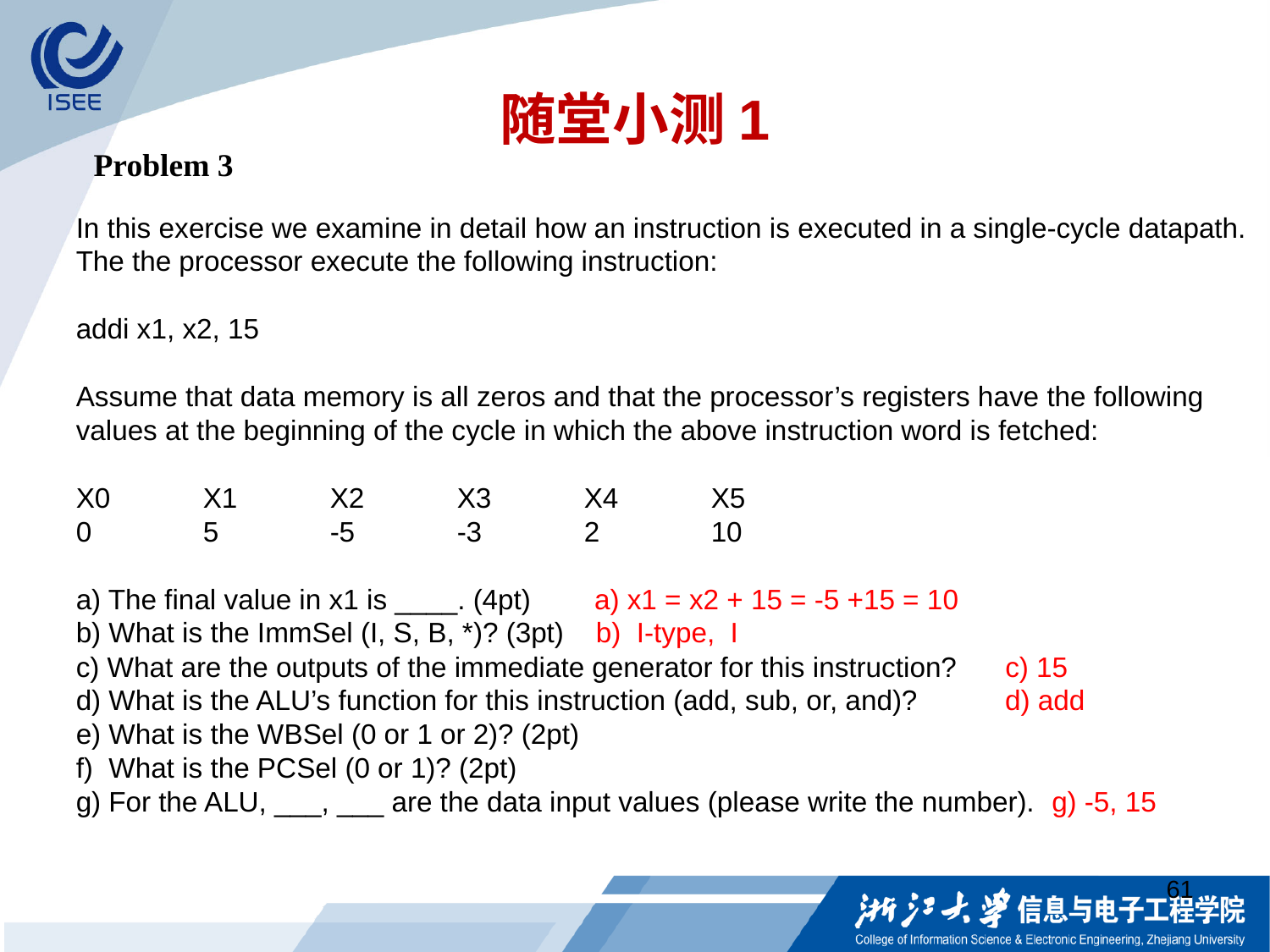

# 随堂小测1
Problem 3
In this exercise we examine in detail how an instruction is executed in a single-cycle datapath. The the processor execute the following instruction:

addi x1, x2, 15

Assume that data memory is all zeros and that the processor’s registers have the following values at the beginning of the cycle in which the above instruction word is fetched:

X0	X1	X2	X3	X4	X5
0	5	-5	-3	2	10

a) The final value in x1 is ____. (4pt)        a) x1 = x2 + 15 = -5 +15 = 10
b) What is the ImmSel (I, S, B, *)? (3pt)    b)  I-type,  I
c) What are the outputs of the immediate generator for this instruction?      c) 15
d) What is the ALU’s function for this instruction (add, sub, or, and)?           d) add
e) What is the WBSel (0 or 1 or 2)? (2pt)
f)  What is the PCSel (0 or 1)? (2pt)
g) For the ALU, ___, ___ are the data input values (please write the number).  g) -5, 15

61